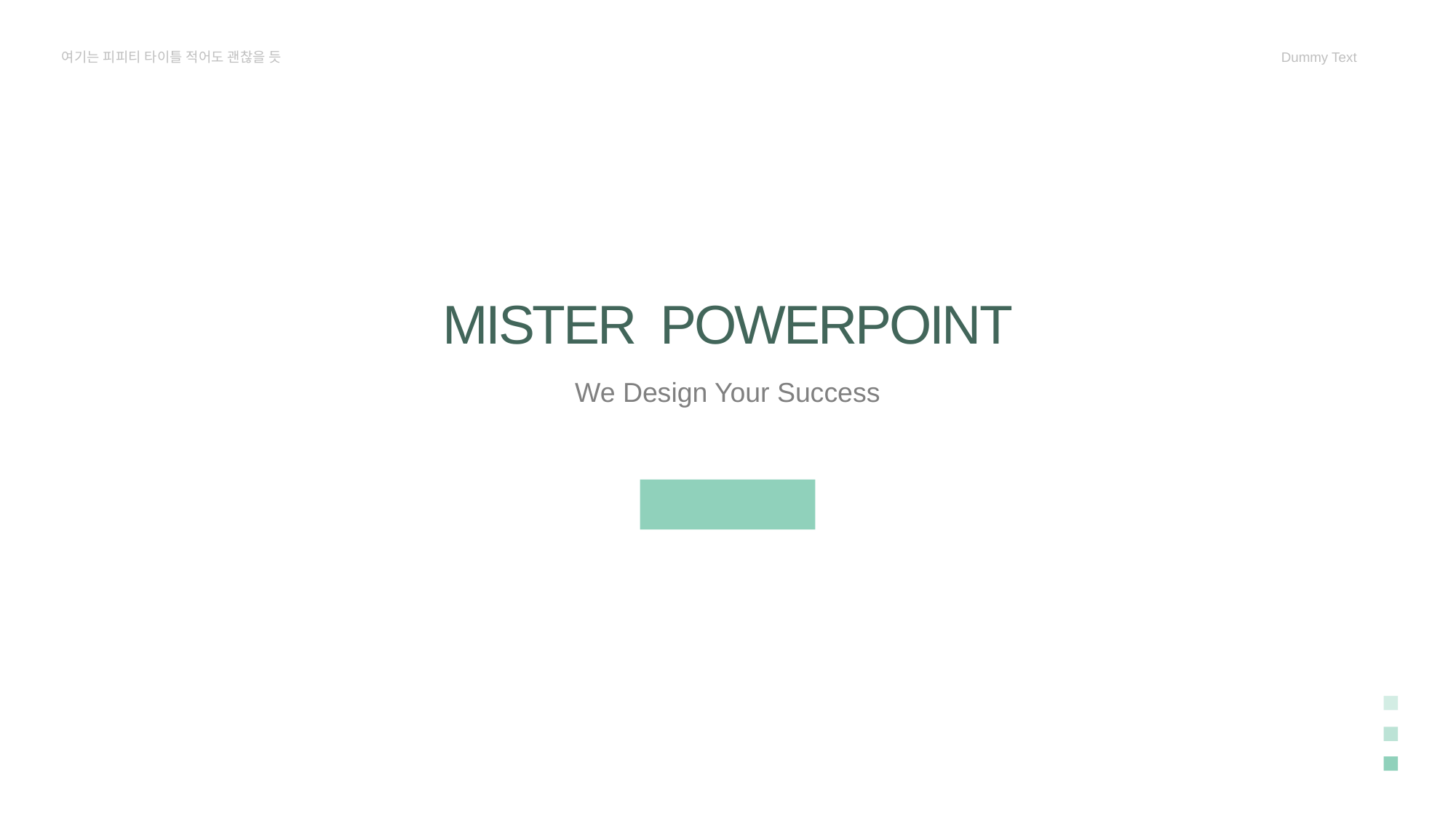

여기는 피피티 타이틀 적어도 괜찮을 듯
Dummy Text
MISTER  POWERPOINT
We Design Your Success

START